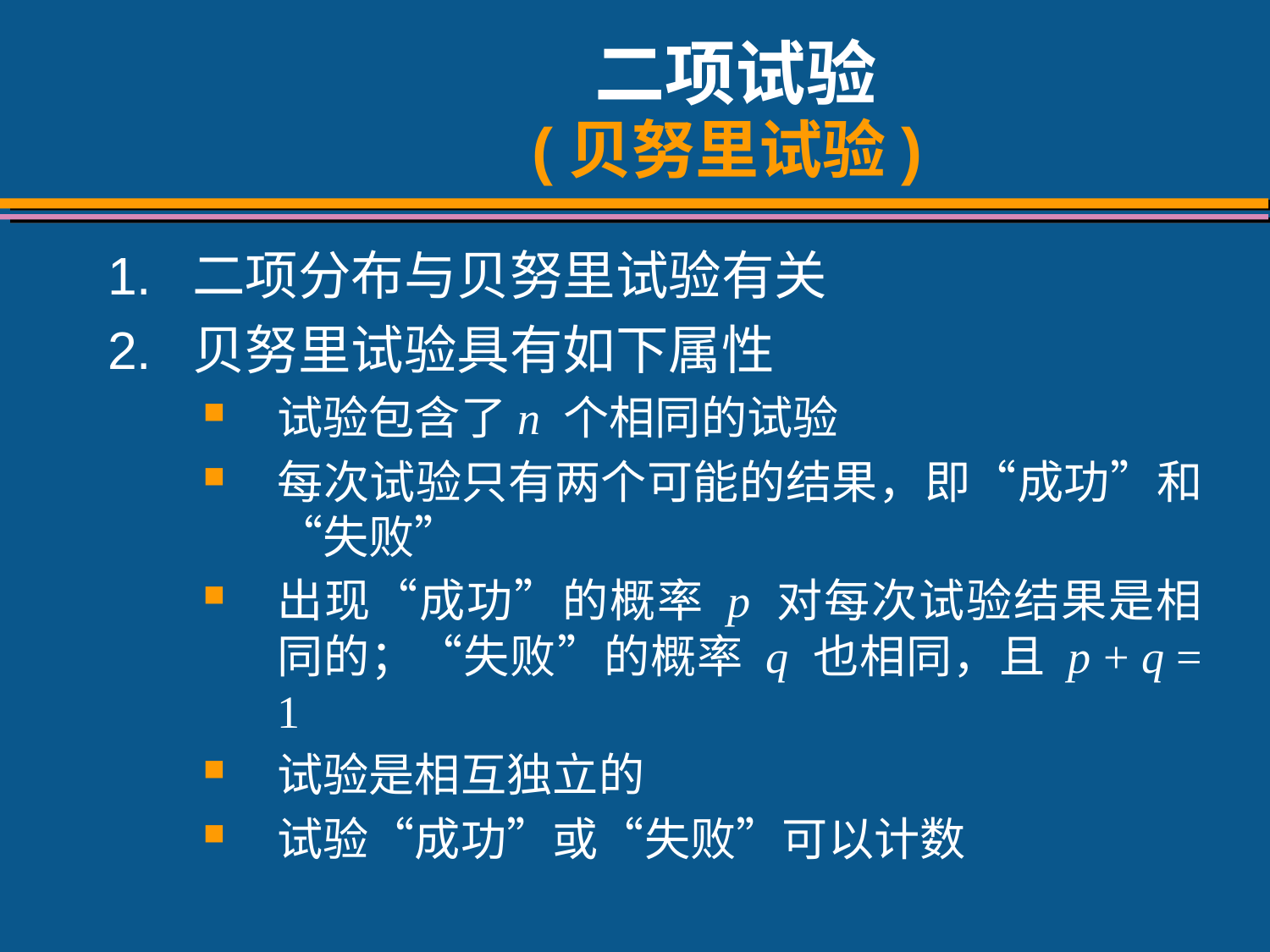

# 二项试验 (贝努里试验)
二项分布与贝努里试验有关
贝努里试验具有如下属性
试验包含了n 个相同的试验
每次试验只有两个可能的结果，即“成功”和“失败”
出现“成功”的概率 p 对每次试验结果是相同的；“失败”的概率 q 也相同，且 p + q = 1
试验是相互独立的
试验“成功”或“失败”可以计数